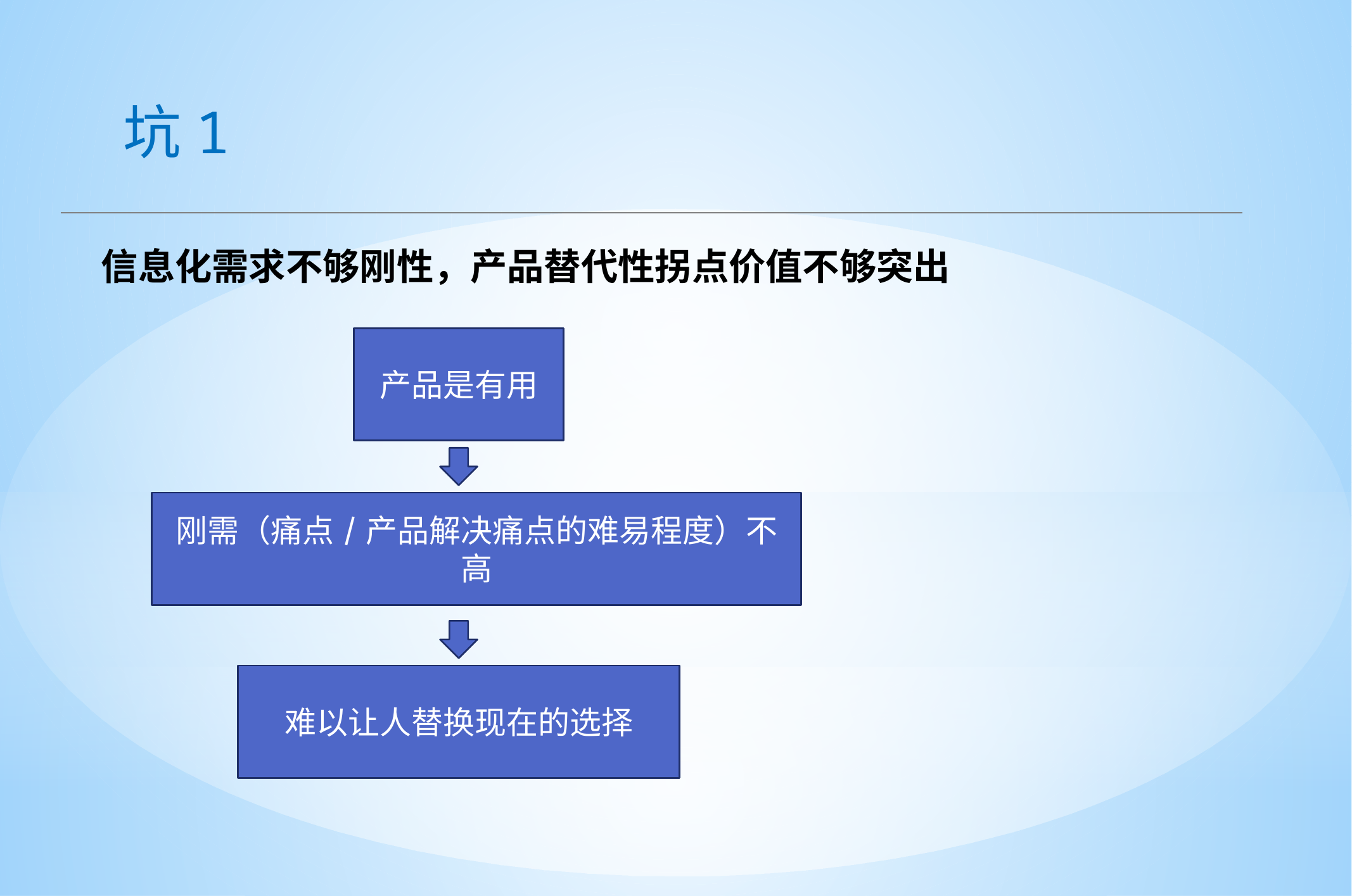

坑1
信息化需求不够刚性，产品替代性拐点价值不够突出
产品是有用

刚需（痛点/产品解决痛点的难易程度）不高

难以让人替换现在的选择